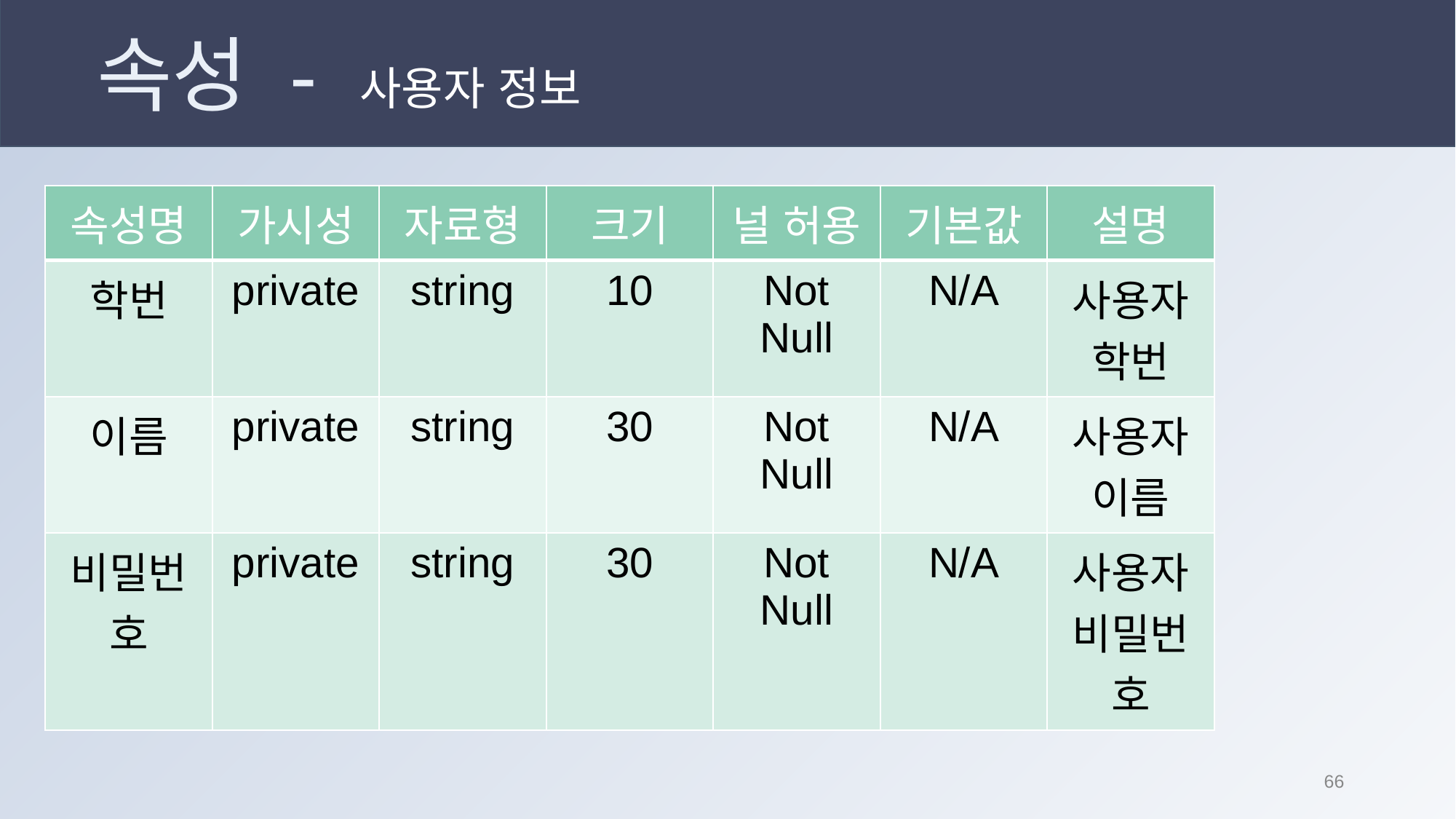

# 속성 - 사용자 정보

| 속성명 | 가시성 | 자료형 | 크기 | 널 허용 | 기본값 | 설명 |
| --- | --- | --- | --- | --- | --- | --- |
| 학번 | private | string | 10 | Not Null | N/A | 사용자 학번 |
| 이름 | private | string | 30 | Not Null | N/A | 사용자 이름 |
| 비밀번호 | private | string | 30 | Not Null | N/A | 사용자 비밀번호 |
66